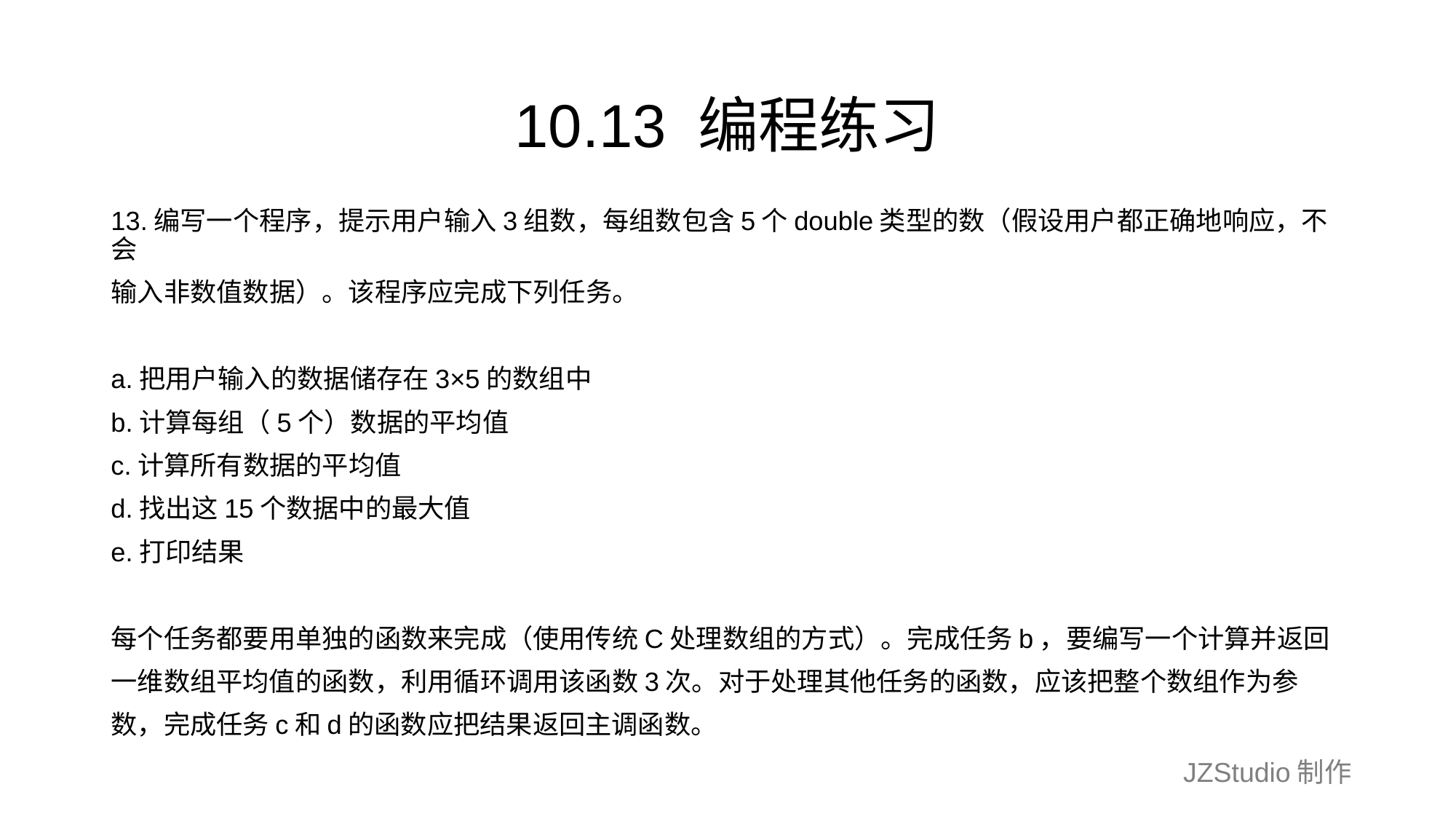

# 10.13 编程练习
13.编写一个程序，提示用户输入3组数，每组数包含5个double类型的数（假设用户都正确地响应，不会
输入非数值数据）。该程序应完成下列任务。

a.把用户输入的数据储存在3×5的数组中
b.计算每组（5个）数据的平均值
c.计算所有数据的平均值
d.找出这15个数据中的最大值
e.打印结果

每个任务都要用单独的函数来完成（使用传统C处理数组的方式）。完成任务b，要编写一个计算并返回
一维数组平均值的函数，利用循环调用该函数3次。对于处理其他任务的函数，应该把整个数组作为参
数，完成任务c和d的函数应把结果返回主调函数。